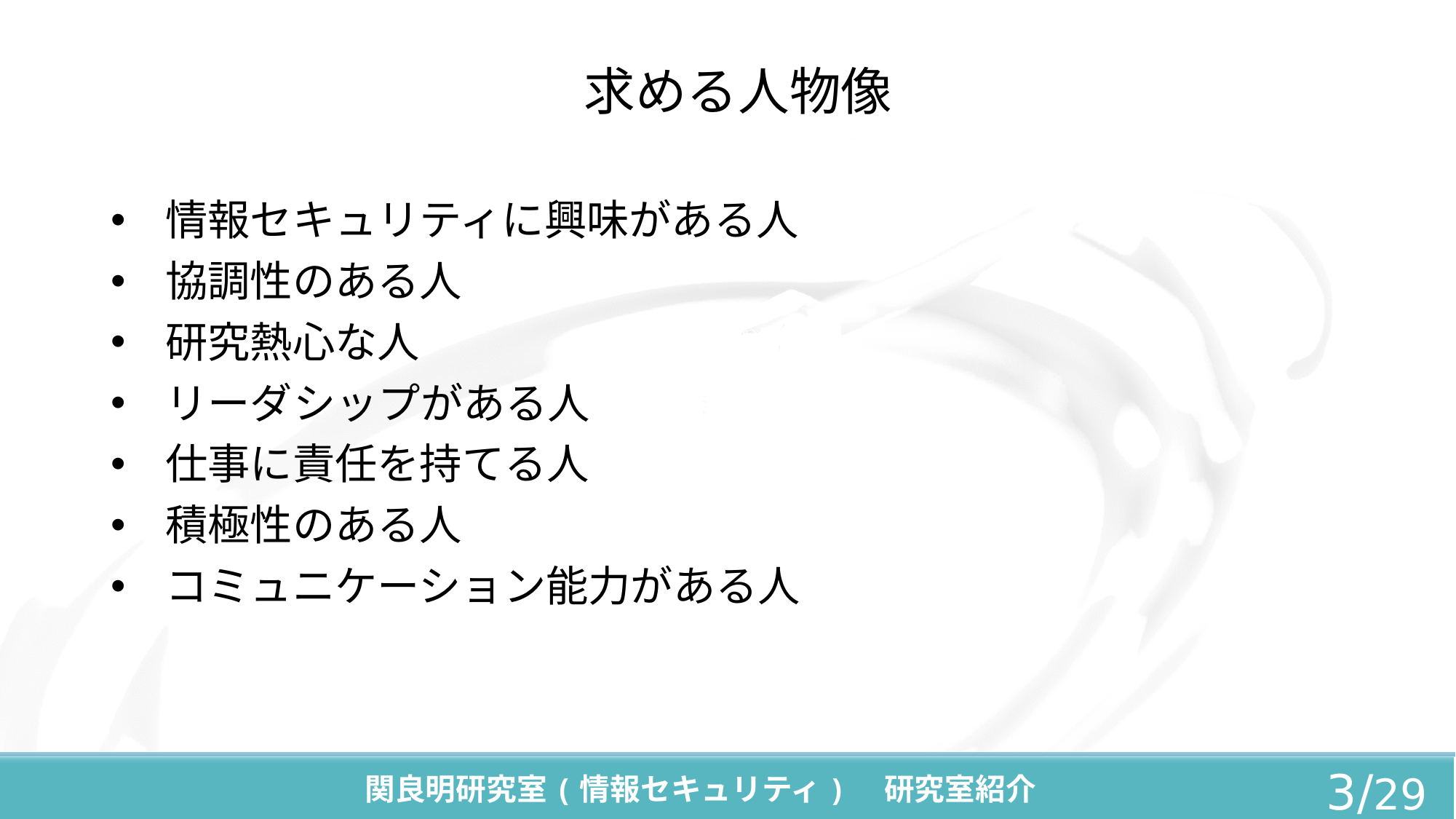

# 求める人物像
情報セキュリティに興味がある人
協調性のある人
研究熱心な人
リーダシップがある人
仕事に責任を持てる人
積極性のある人
コミュニケーション能力がある人